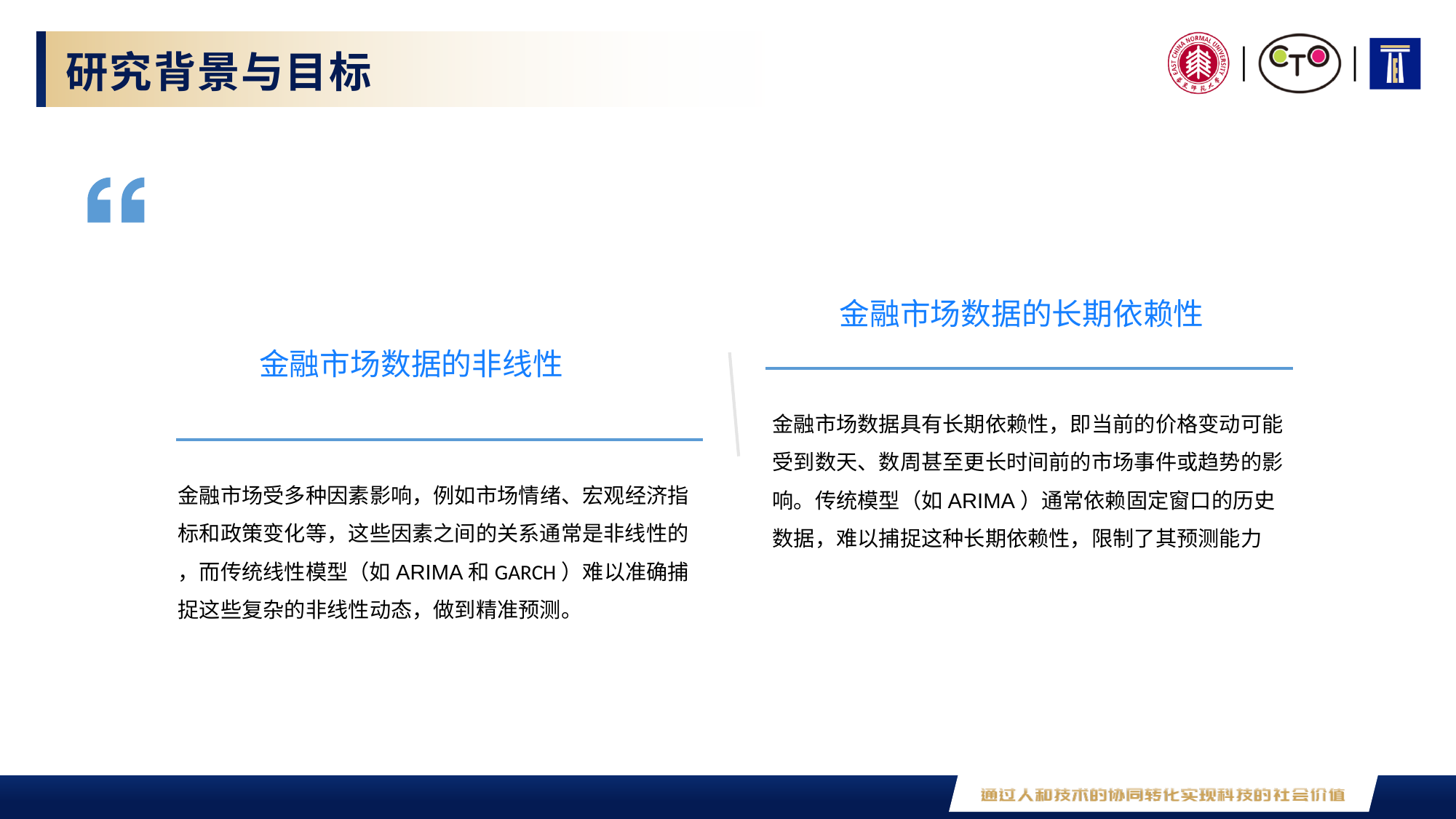

研究背景与目标

金融市场数据的长期依赖性
金融市场数据的非线性
金融市场数据具有长期依赖性，即当前的价格变动可能受到数天、数周甚至更长时间前的市场事件或趋势的影响。传统模型（如ARIMA）通常依赖固定窗口的历史数据，难以捕捉这种长期依赖性，限制了其预测能力
金融市场受多种因素影响，例如市场情绪、宏观经济指标和政策变化等，这些因素之间的关系通常是非线性的 ，而传统线性模型（如ARIMA和GARCH）难以准确捕捉这些复杂的非线性动态，做到精准预测。